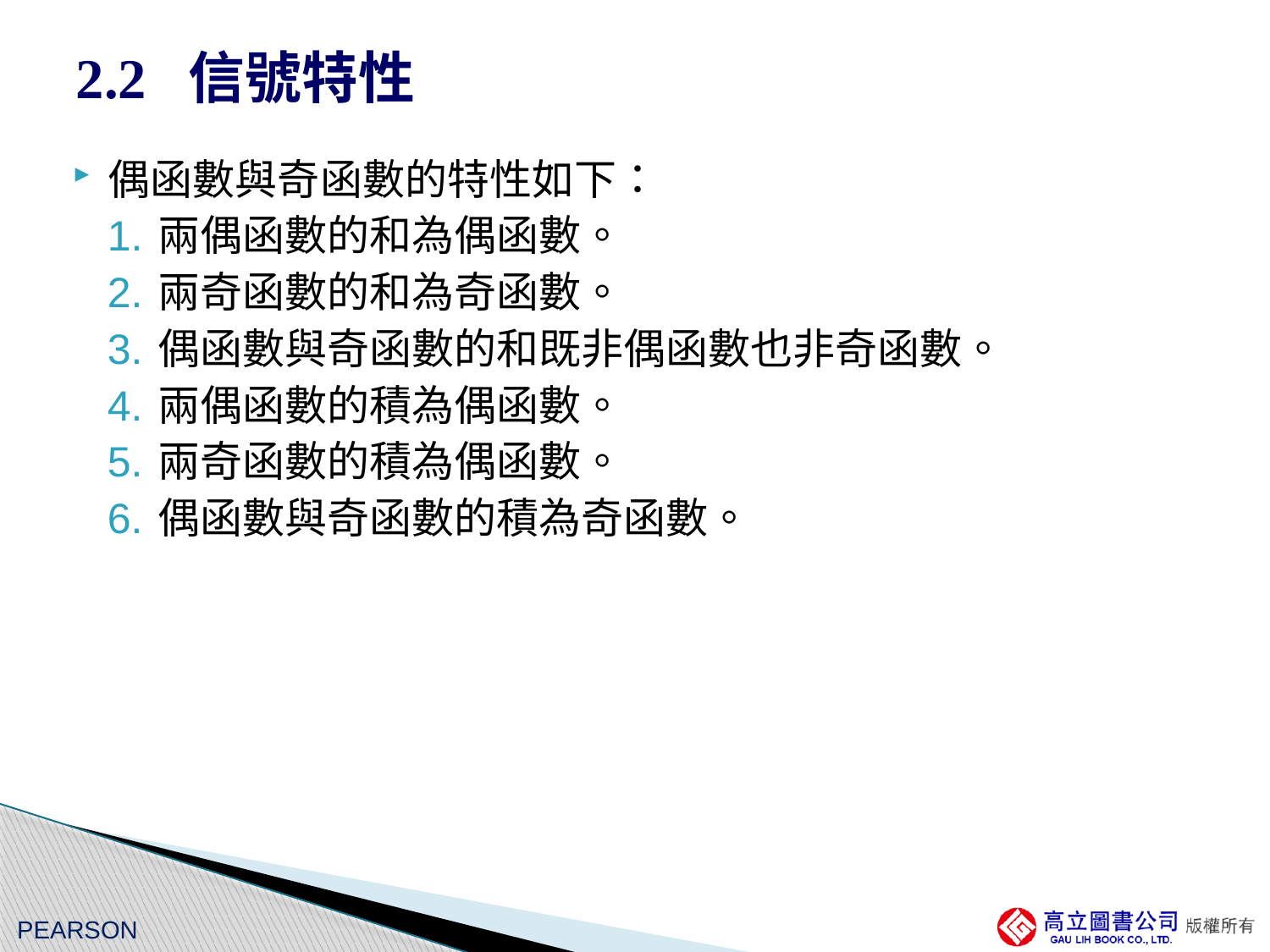

# 2.2  信號特性
偶函數與奇函數的特性如下：
兩偶函數的和為偶函數。
兩奇函數的和為奇函數。
偶函數與奇函數的和既非偶函數也非奇函數。
兩偶函數的積為偶函數。
兩奇函數的積為偶函數。
偶函數與奇函數的積為奇函數。